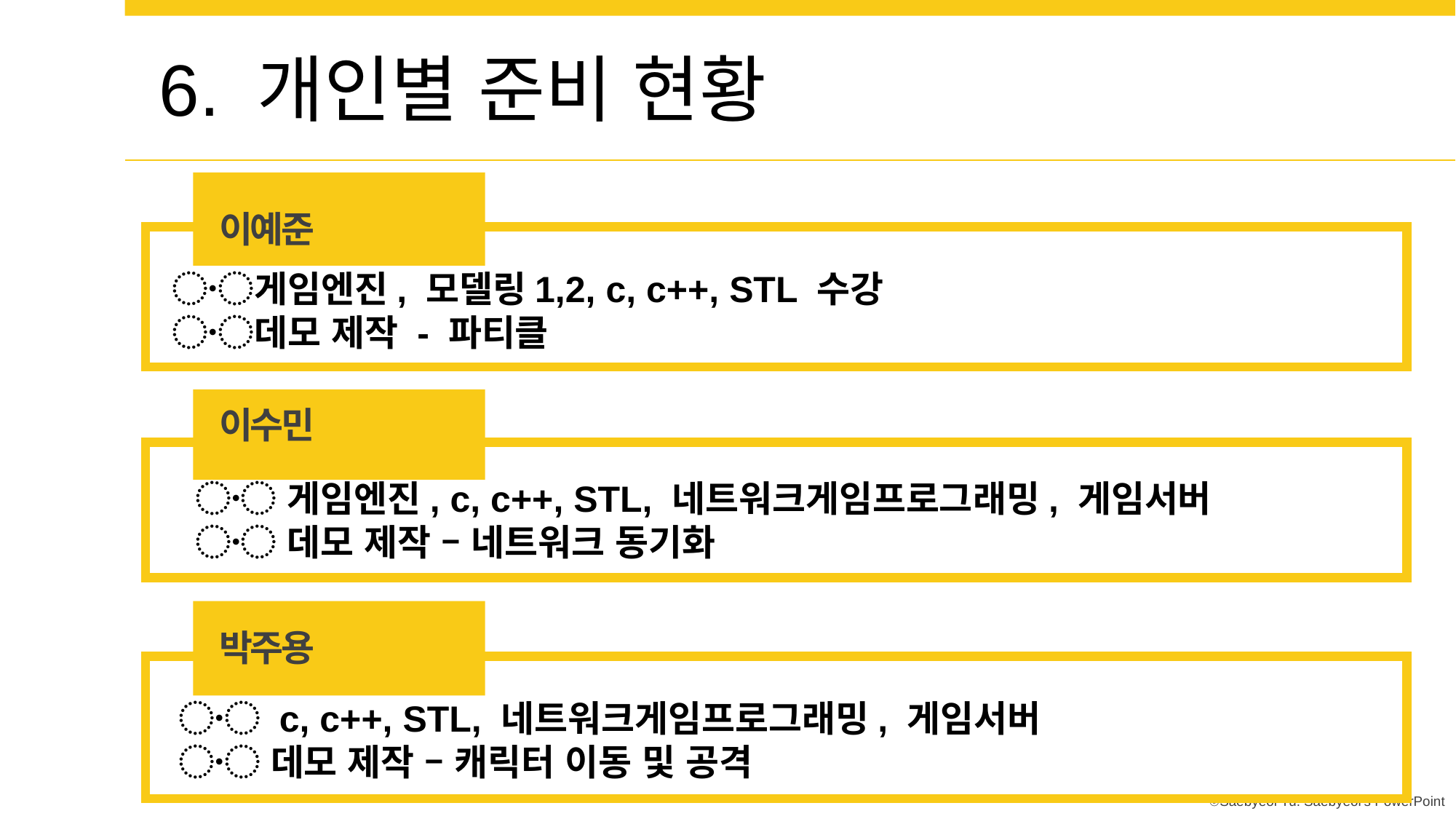

6. 개인별 준비 현황

이예준
〮게임엔진, 모델링1,2, c, c++, STL 수강
〮데모 제작 - 파티클

이수민
〮 게임엔진, c, c++, STL, 네트워크게임프로그래밍, 게임서버
〮 데모 제작 – 네트워크 동기화

박주용
〮 c, c++, STL, 네트워크게임프로그래밍, 게임서버
〮 데모 제작 – 캐릭터 이동 및 공격